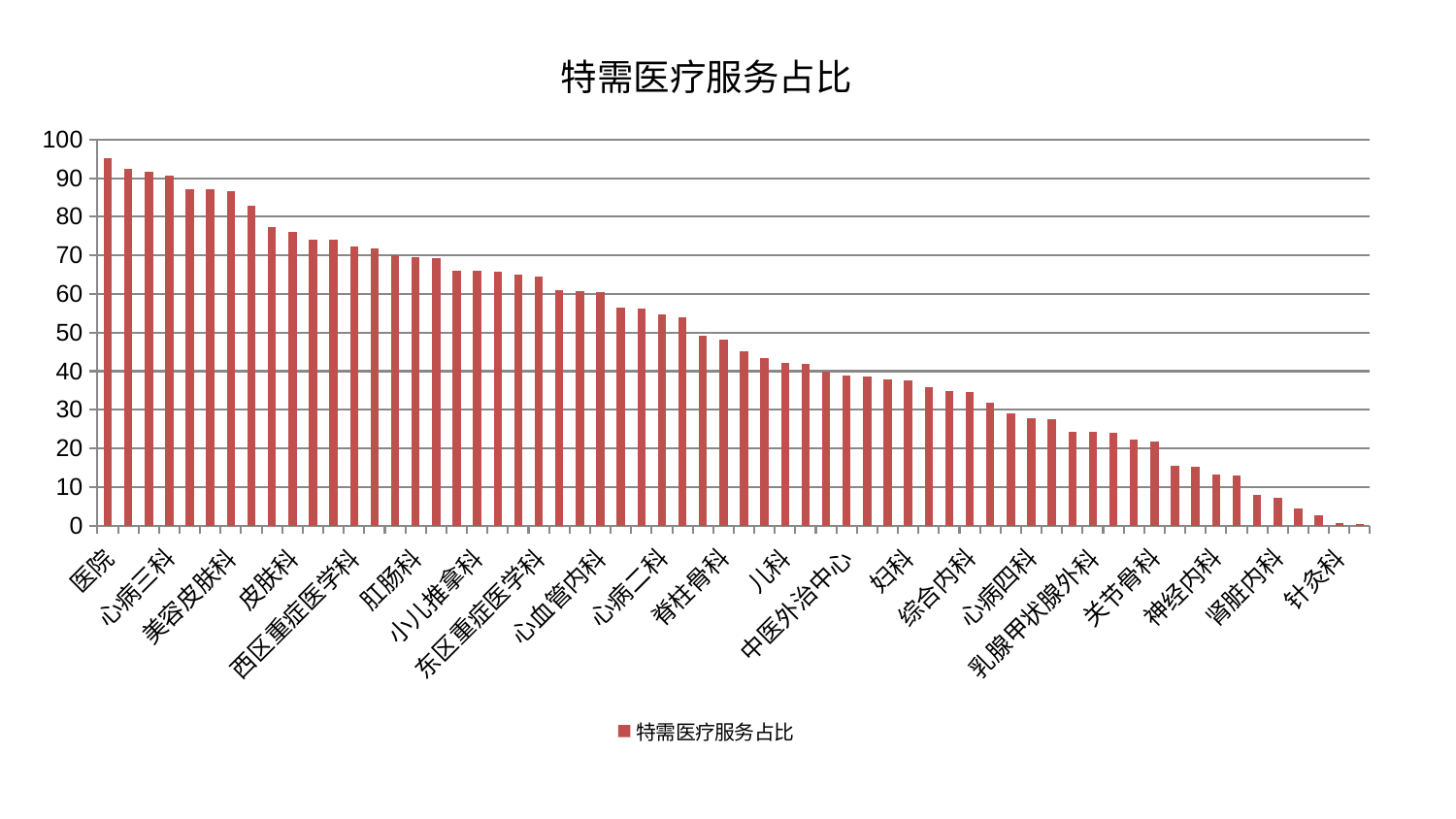

### Chart: 特需医疗服务占比

| Category | 特需医疗服务占比 |
|---|---|
| 医院 | 95.11295495066344 |
| 脾胃病科 | 92.45276674334394 |
| 男科 | 91.70148443878692 |
| 心病三科 | 90.78870806728547 |
| 妇科妇二科合并 | 87.24469401856719 |
| 风湿病科 | 87.22415775611796 |
| 美容皮肤科 | 86.5882389508563 |
| 微创骨科 | 82.947299823443 |
| 中医经典科 | 77.22347649633426 |
| 皮肤科 | 76.17610751309152 |
| 耳鼻喉科 | 74.11692656285626 |
| 重症医学科 | 73.9910618231701 |
| 西区重症医学科 | 72.26577574537379 |
| 脾胃科消化科合并 | 71.8606417937283 |
| 脑病二科 | 70.0252252498734 |
| 肛肠科 | 69.52741679405996 |
| 治未病中心 | 69.3892320920365 |
| 胸外科 | 66.13445576101653 |
| 小儿推拿科 | 65.98886708859679 |
| 小儿骨科 | 65.710006410503 |
| 推拿科 | 65.06366258055643 |
| 东区重症医学科 | 64.55102374331389 |
| 身心医学科 | 61.099311149442606 |
| 内分泌科 | 60.836124115135945 |
| 心血管内科 | 60.38468675862452 |
| 眼科 | 56.5442674612487 |
| 产科 | 56.296280261593125 |
| 心病二科 | 54.83614748301218 |
| 肾病科 | 53.86506546477856 |
| 妇二科 | 49.07495939967988 |
| 脊柱骨科 | 48.143141907167575 |
| 肝胆外科 | 45.16784320037219 |
| 运动损伤骨科 | 43.50344603634944 |
| 儿科 | 42.10256853821126 |
| 东区肾病科 | 42.00097528139464 |
| 康复科 | 39.92242965784148 |
| 中医外治中心 | 38.9892899597043 |
| 周围血管科 | 38.6284235049146 |
| 脑病三科 | 37.94099312265911 |
| 妇科 | 37.67982047783052 |
| 呼吸内科 | 35.787425841316065 |
| 神经外科 | 34.89885126485033 |
| 综合内科 | 34.618195218710454 |
| 脑病一科 | 31.70789974761583 |
| 肿瘤内科 | 28.989421771959023 |
| 心病四科 | 27.760051370174455 |
| 消化内科 | 27.618332262491418 |
| 创伤骨科 | 24.375075707661043 |
| 乳腺甲状腺外科 | 24.20869607611578 |
| 心病一科 | 23.959953531806732 |
| 口腔科 | 22.2570941241375 |
| 关节骨科 | 21.792594812674416 |
| 普通外科 | 15.376086101530738 |
| 泌尿外科 | 15.110264042395638 |
| 神经内科 | 13.08731276109787 |
| 血液科 | 13.0631880818618 |
| 骨科 | 7.963287680662212 |
| 肾脏内科 | 7.161525763107779 |
| 显微骨科 | 4.290578485043861 |
| 老年医学科 | 2.577953867143723 |
| 针灸科 | 0.6981543947741642 |
| 肝病科 | 0.3657136709359854 |
232